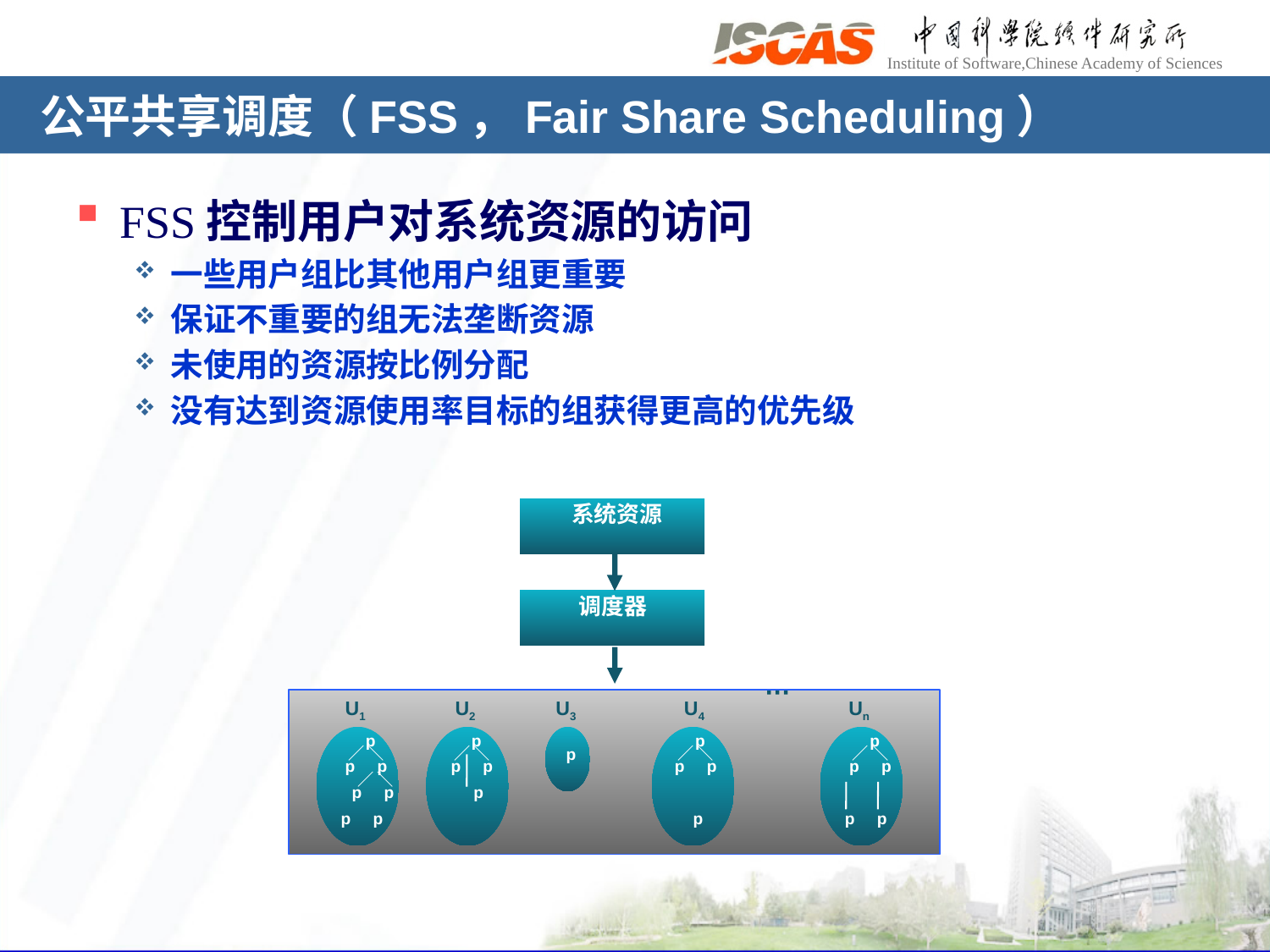

# 公平共享调度（FSS，Fair Share Scheduling）
FSS控制用户对系统资源的访问
一些用户组比其他用户组更重要
保证不重要的组无法垄断资源
未使用的资源按比例分配
没有达到资源使用率目标的组获得更高的优先级

 系统资源

调度器

U1
U2
U3
U4
Un
…

   p
／ ＼
p     p
    ／ ＼
   p     p

p     p

   p
／ ＼
p     p

   p

   p

   p
／ ＼
p     p

   p

   p
／ ＼
p     p

p     p